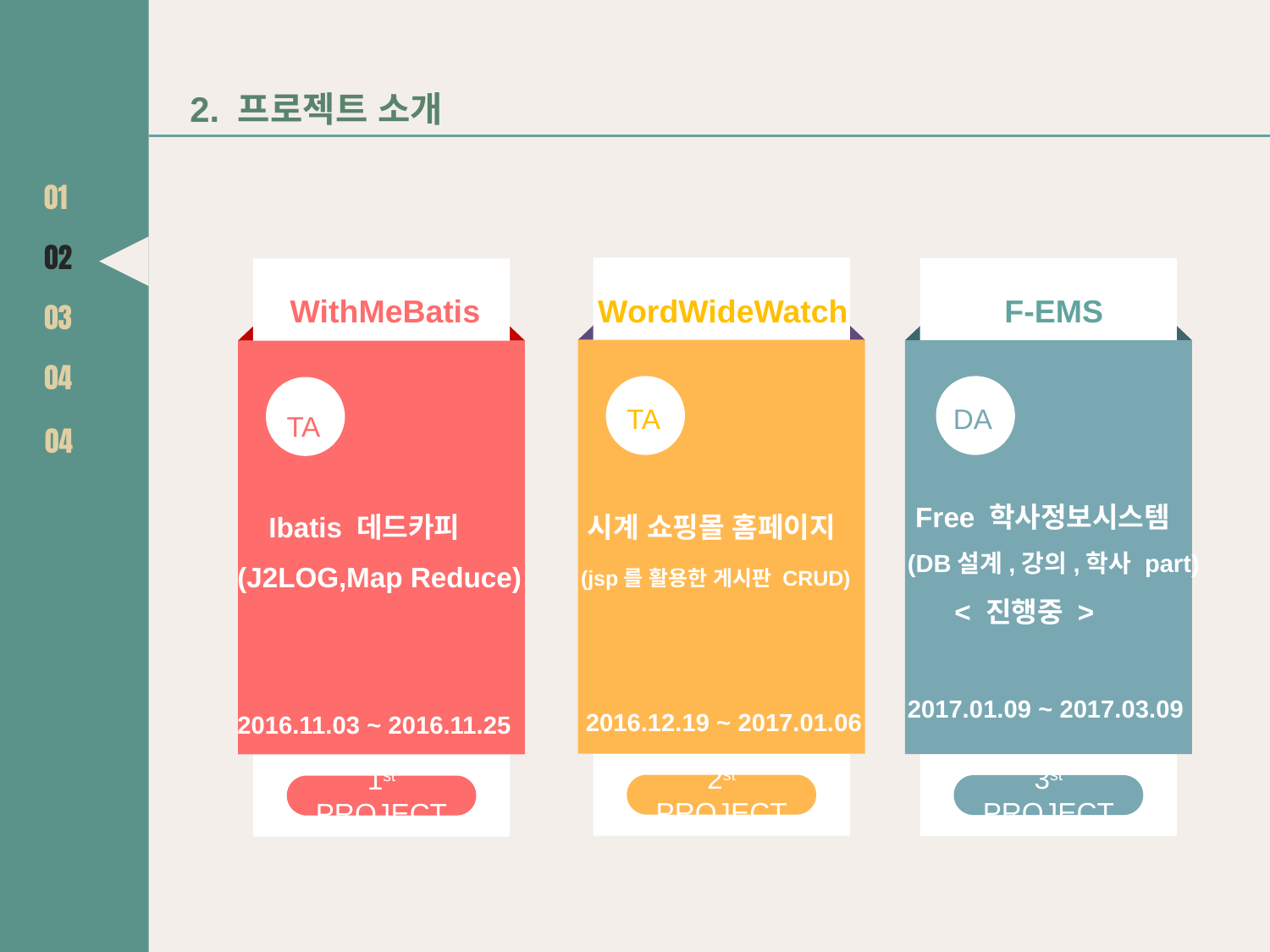

01
02

03
04

2. 프로젝트 소개

2st PROJECT

3st PROJECT

1st PROJECT
WithMeBatis
WordWideWatch
F-EMS

TA
DA
TA
04

 Free 학사정보시스템
(DB설계,강의,학사 part)
      < 진행중 >

2017.01.09 ~ 2017.03.09

    Ibatis 데드카피
(J2LOG,Map Reduce)

2016.11.03 ~ 2016.11.25
시계 쇼핑몰 홈페이지
(jsp를 활용한 게시판 CRUD)
2016.12.19 ~ 2017.01.06